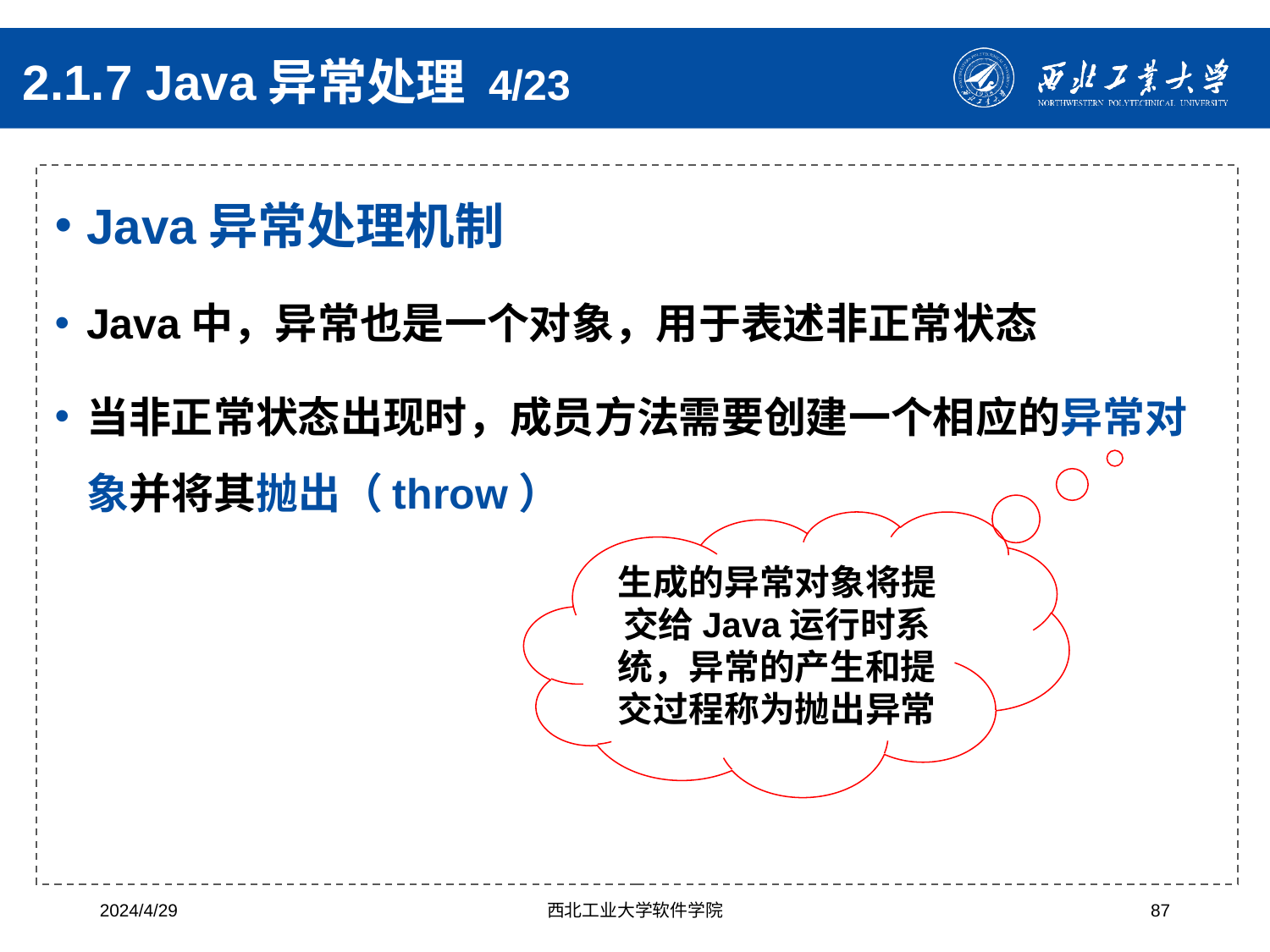

# 2.1.7 Java异常处理 4/23
Java异常处理机制
Java中，异常也是一个对象，用于表述非正常状态
当非正常状态出现时，成员方法需要创建一个相应的异常对象并将其抛出（throw）

生成的异常对象将提交给Java运行时系统，异常的产生和提交过程称为抛出异常
2024/4/29
西北工业大学软件学院
87